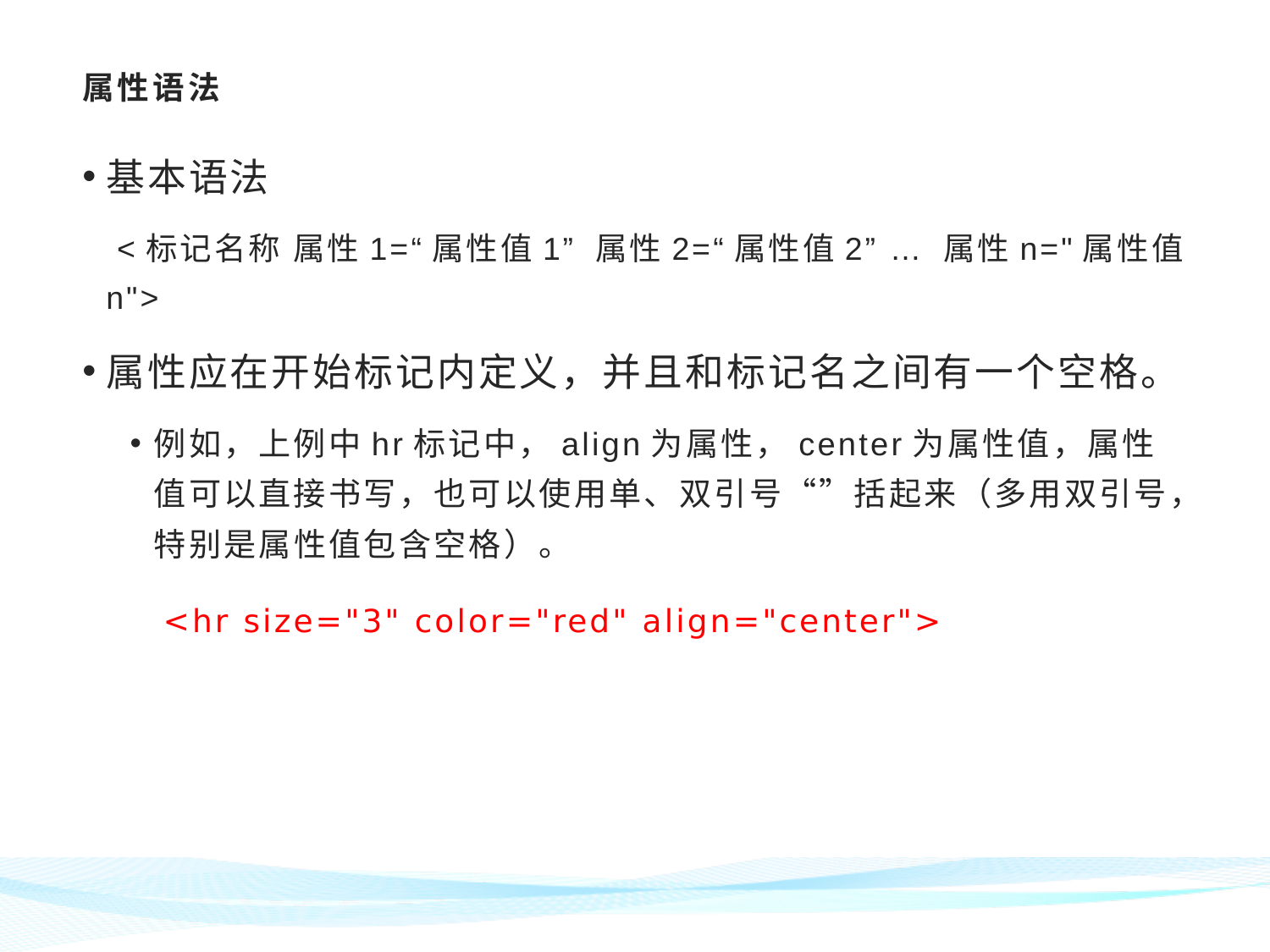

# 属性语法
基本语法
   <标记名称 属性1=“属性值1” 属性2=“属性值2” … 属性n="属性值n">
属性应在开始标记内定义，并且和标记名之间有一个空格。
例如，上例中hr标记中，align为属性，center为属性值，属性值可以直接书写，也可以使用单、双引号“”括起来（多用双引号，特别是属性值包含空格）。
      <hr size="3" color="red" align="center">